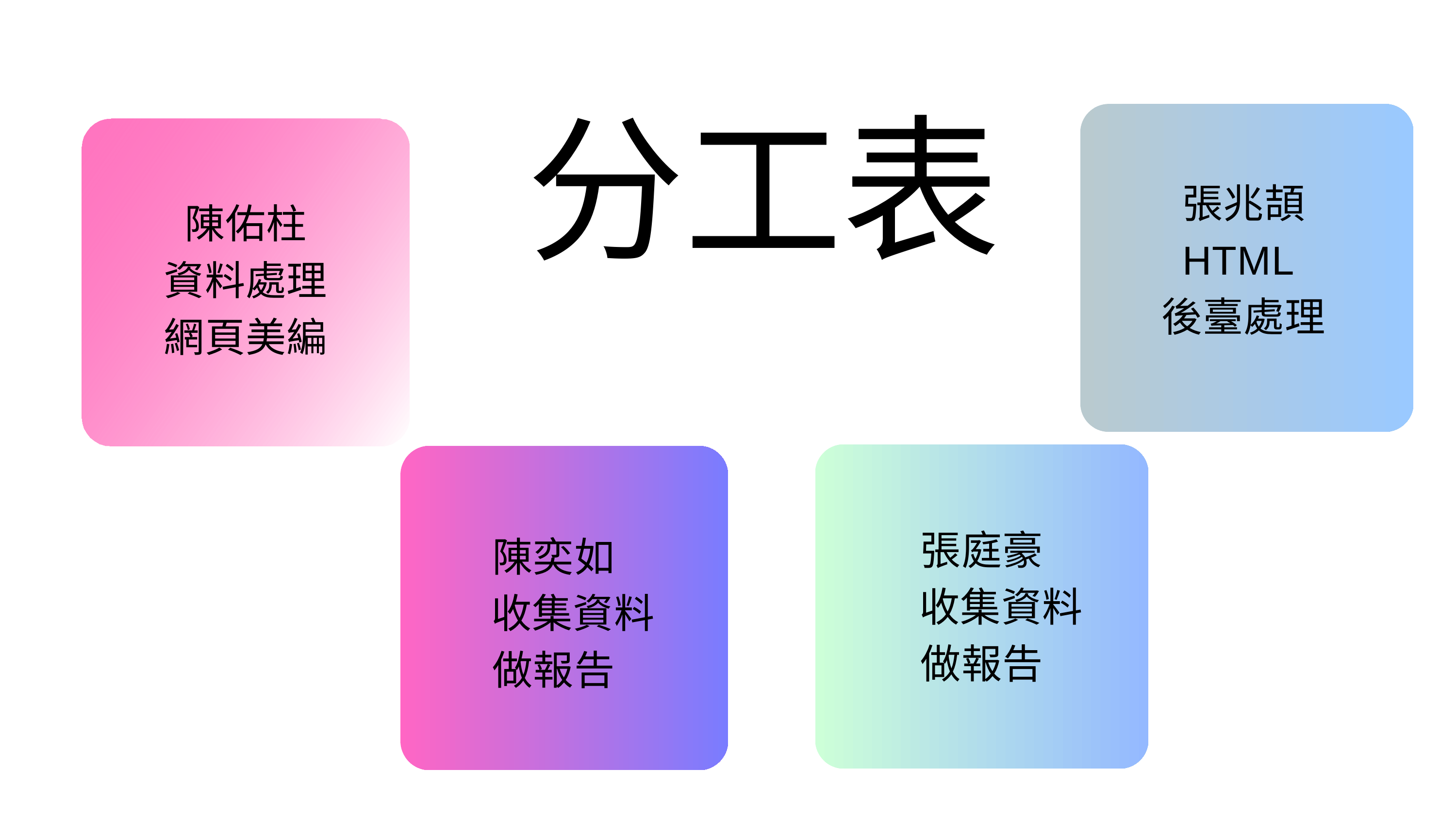

分工表

張兆頡
HTML
後臺處理

陳佑柱
 資料處理
網頁美編

張庭豪
   收集資料
做報告

陳奕如
   收集資料
做報告